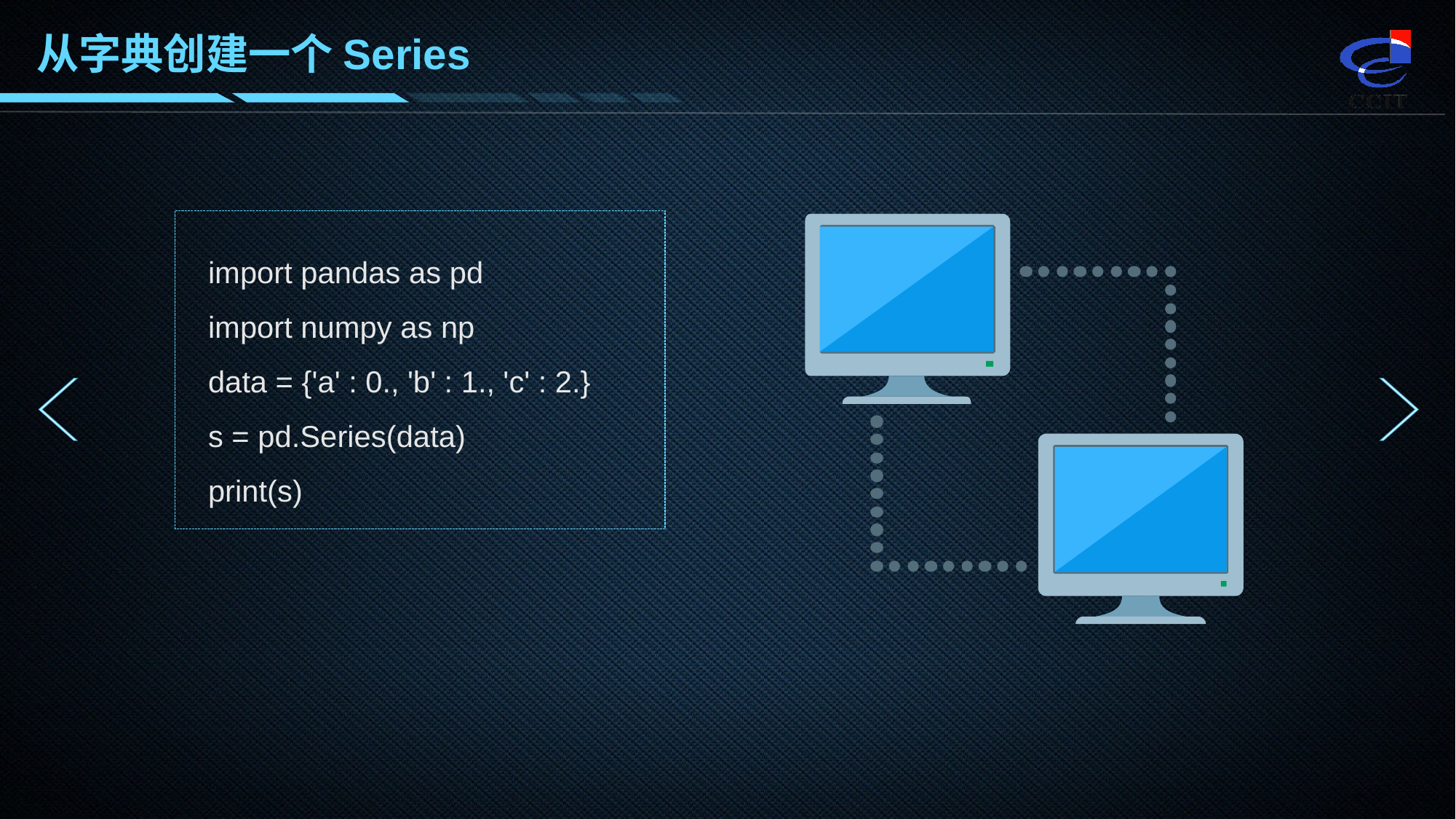

从字典创建一个Series

import pandas as pd
import numpy as np
data = {'a' : 0., 'b' : 1., 'c' : 2.}
s = pd.Series(data)
print(s)